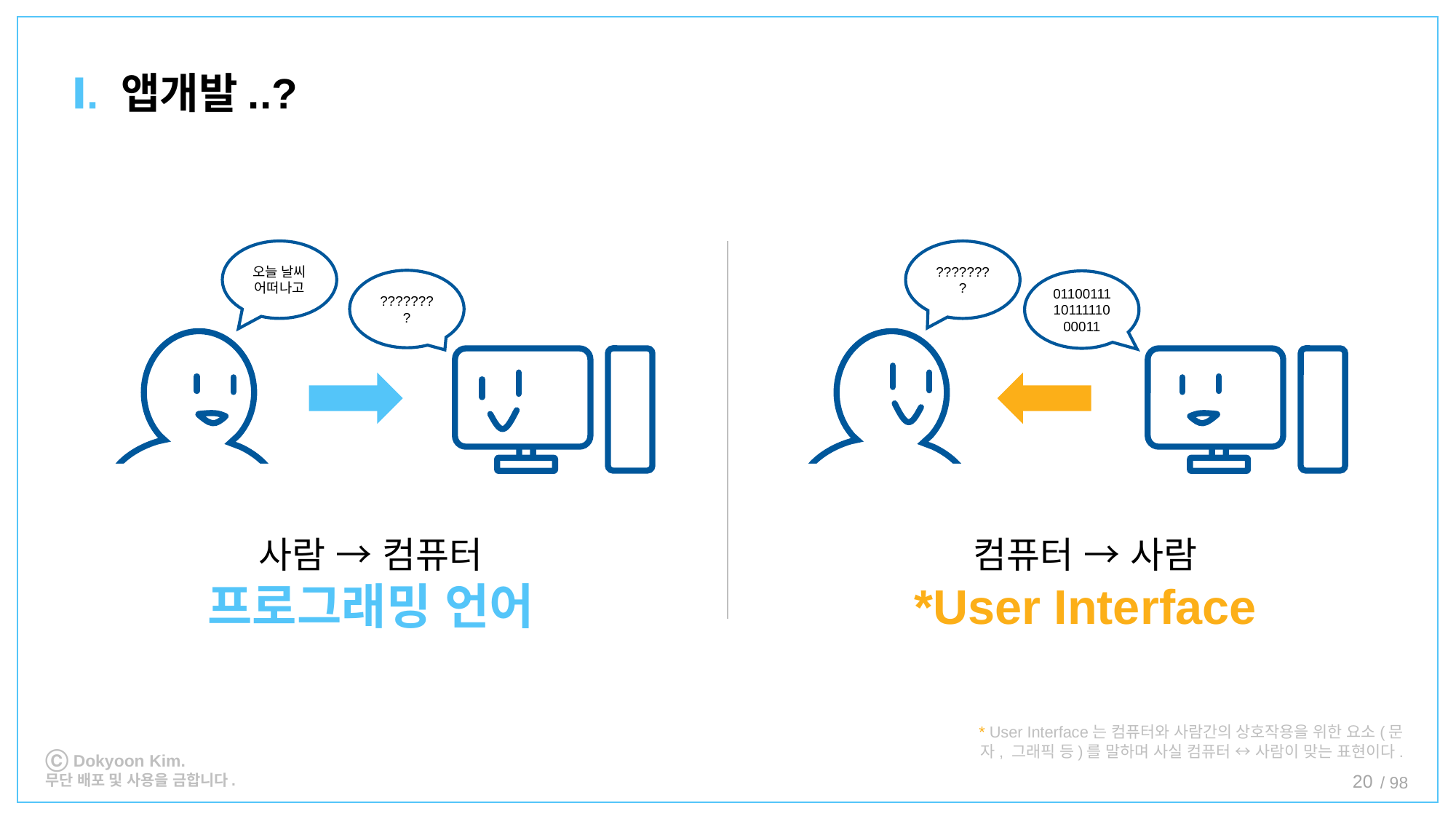

Ⅰ. 앱개발..?
오늘 날씨
어떠나고
????????

????????
011001111011111000011

사람 → 컴퓨터
프로그래밍 언어
컴퓨터 → 사람
*User Interface
* User Interface는 컴퓨터와 사람간의 상호작용을 위한 요소(문자, 그래픽 등)를 말하며 사실 컴퓨터 ↔ 사람이 맞는 표현이다.
20